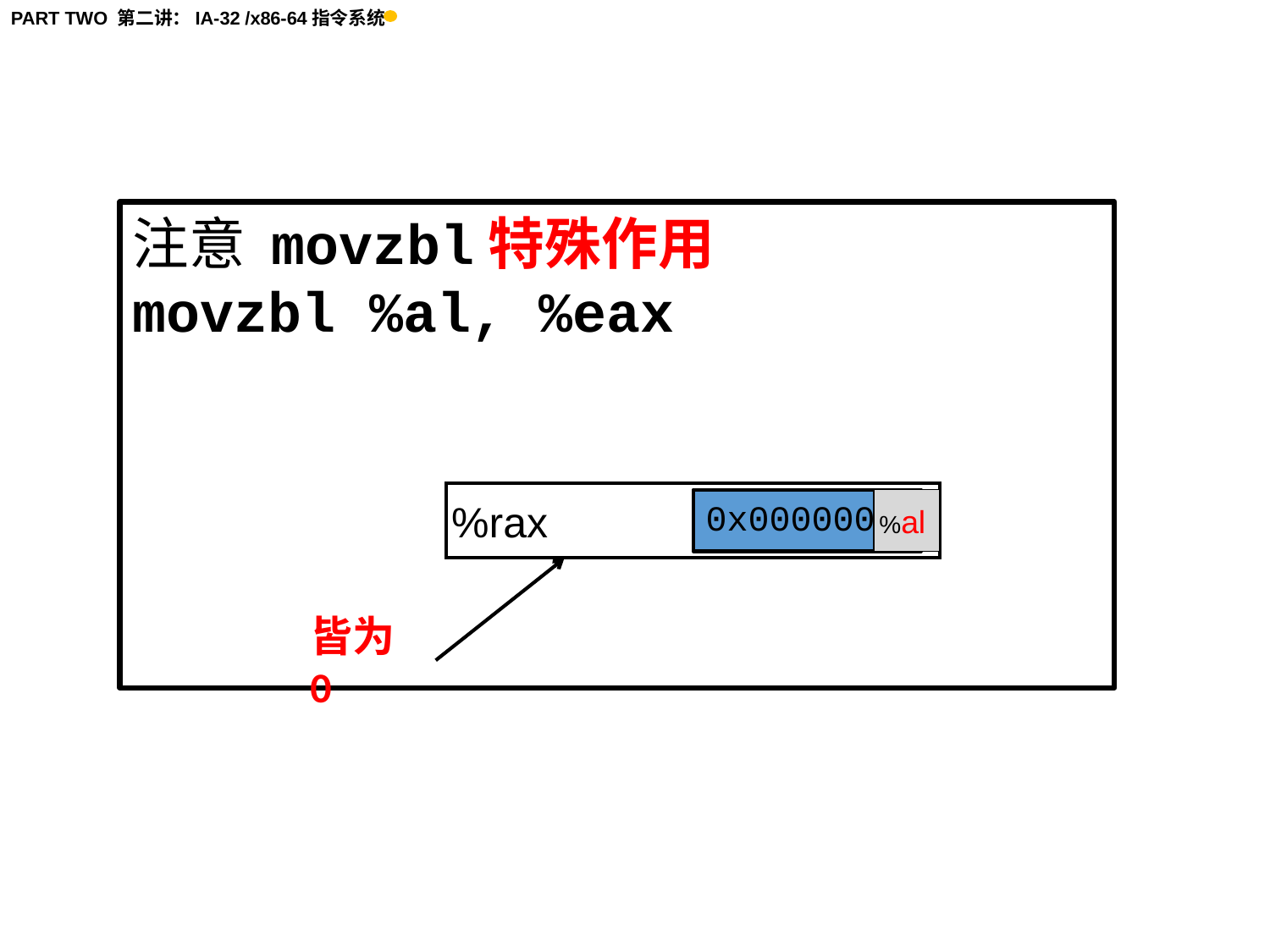

PART TWO 第二讲：IA-32 /x86-64指令系统

注意 movzbl特殊作用
movzbl %al, %eax

%rax
0x000000
%al
皆为0